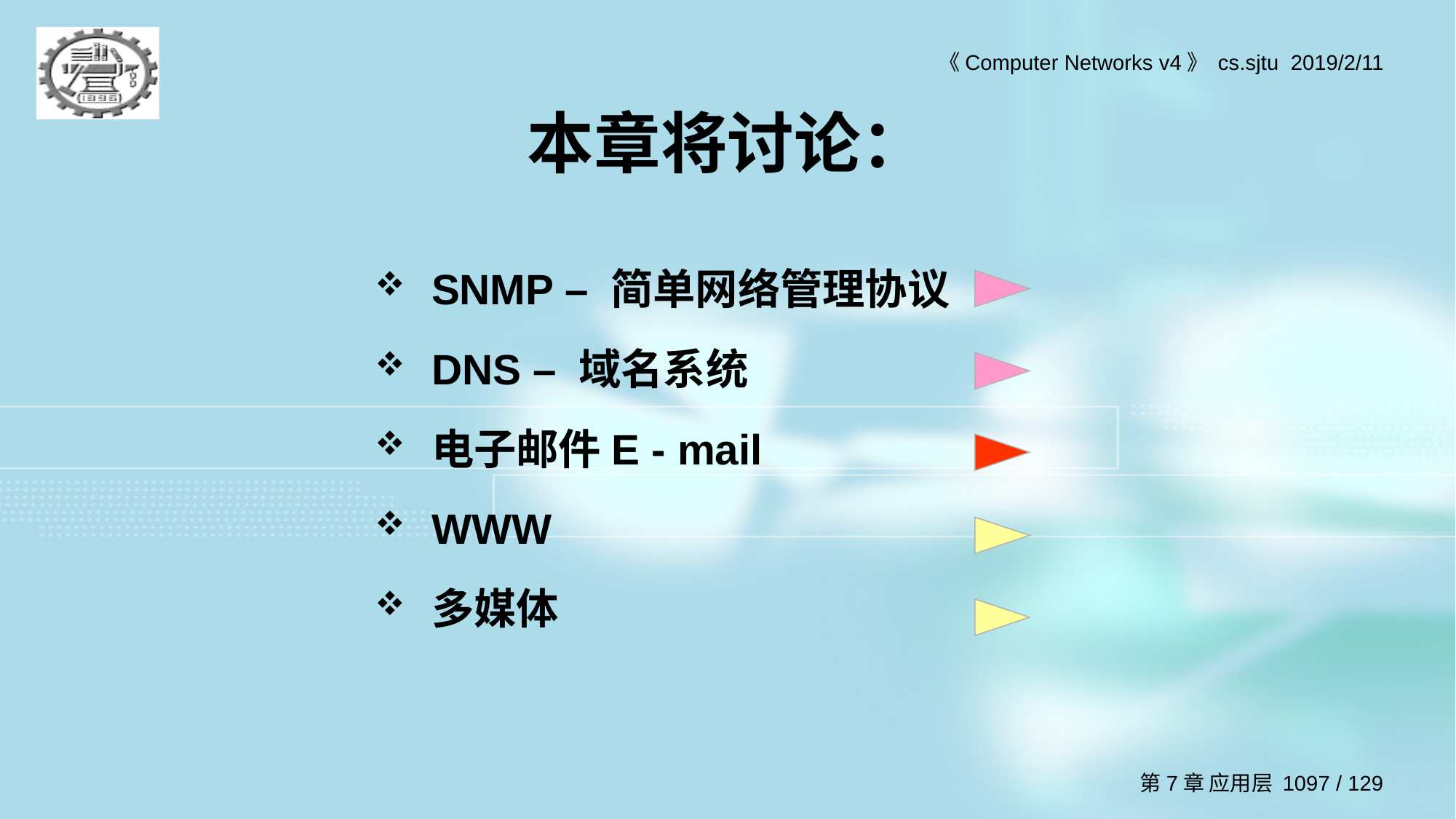

# 本章将讨论：
SNMP – 简单网络管理协议
DNS – 域名系统
电子邮件E - mail
WWW
多媒体